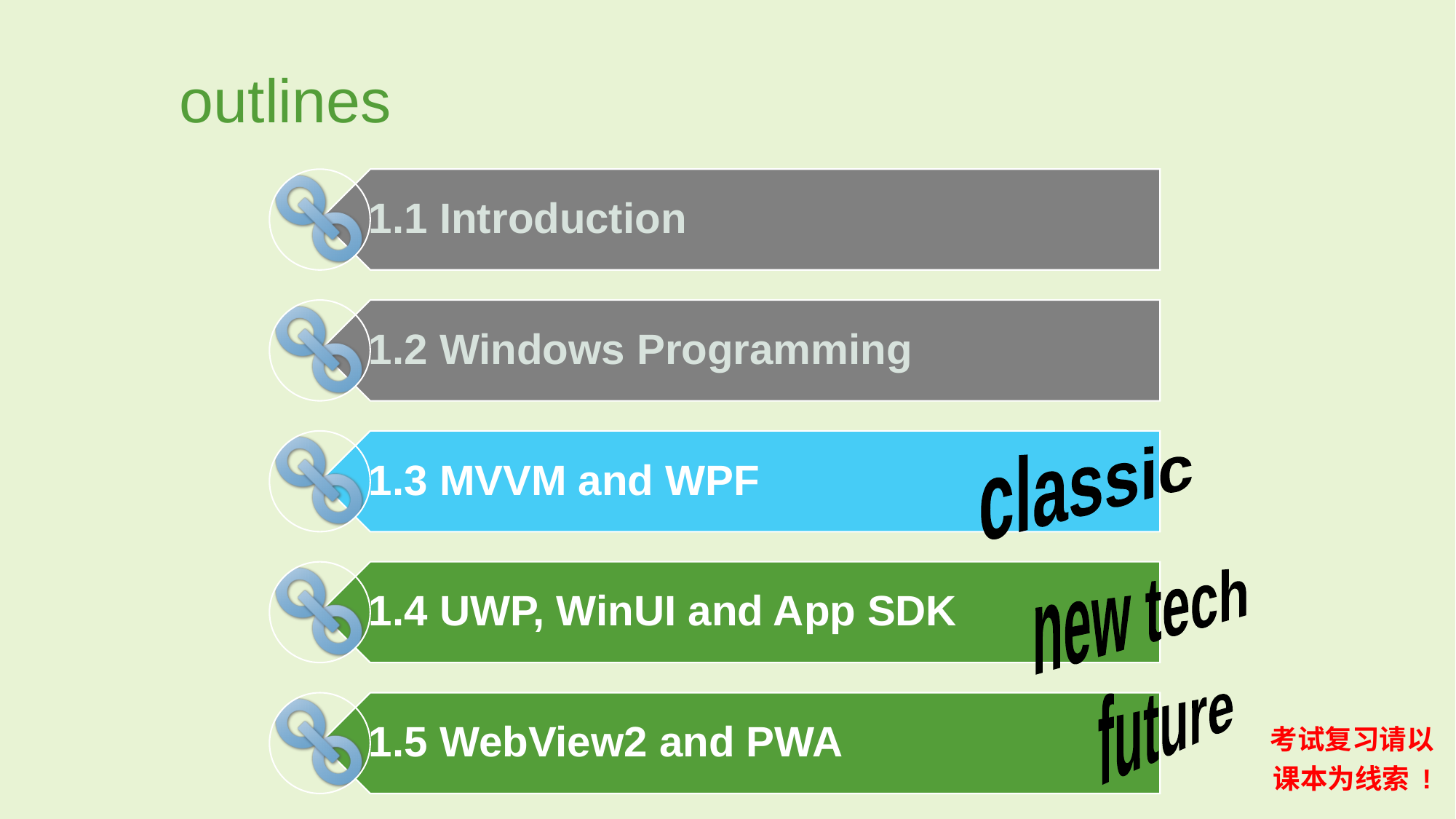

# outlines
1.1 Introduction
1.2 Windows Programming
1.3 MVVM and WPF
1.4 UWP, WinUI and App SDK
1.5 WebView2 and PWA
classic
new tech
future
考试复习请以课本为线索 !